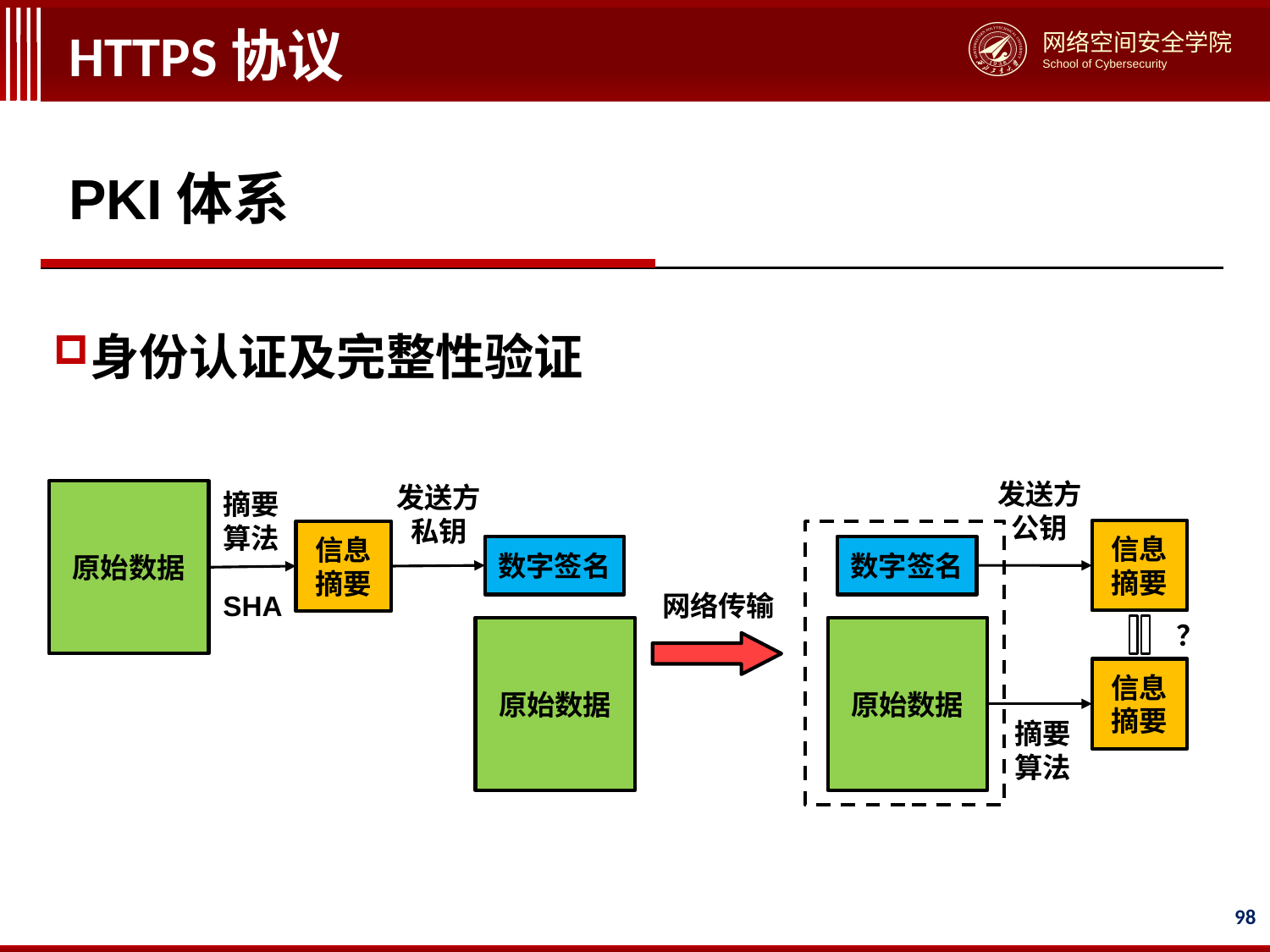

# HTTPS协议
PKI体系
身份认证及完整性验证
发送方公钥
发送方私钥
原始数据
摘要算法
信息摘要
信息摘要

数字签名
数字签名
SHA
网络传输
？
原始数据
原始数据

信息摘要
摘要算法